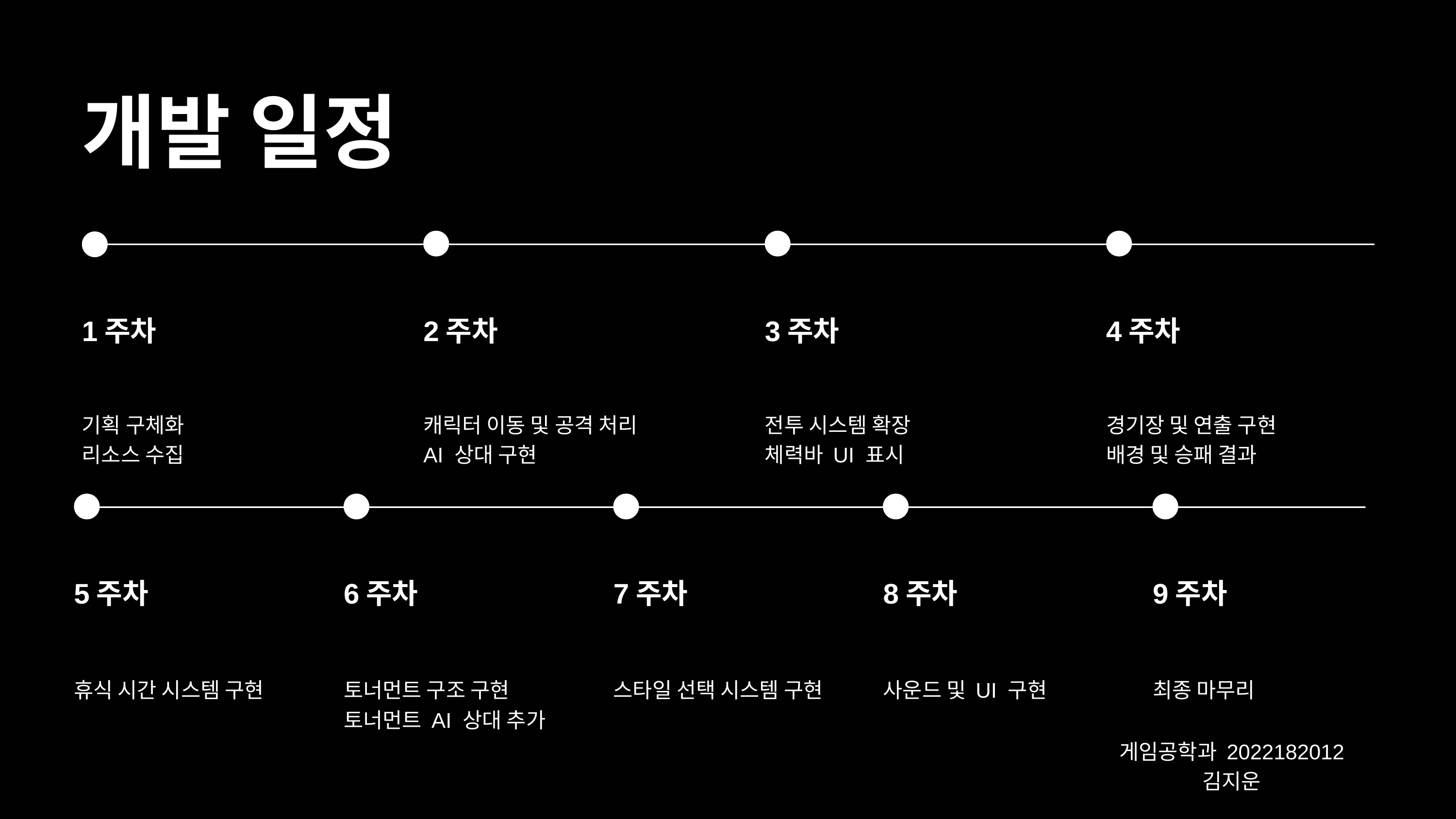

개발 일정

1주차
2주차
3주차
4주차
기획 구체화
리소스 수집
캐릭터 이동 및 공격 처리
AI 상대 구현
전투 시스템 확장
체력바 UI 표시
경기장 및 연출 구현
배경 및 승패 결과

5주차
6주차
7주차
8주차
9주차
휴식 시간 시스템 구현
토너먼트 구조 구현
토너먼트 AI 상대 추가
스타일 선택 시스템 구현
사운드 및 UI 구현
최종 마무리
게임공학과 2022182012 김지운